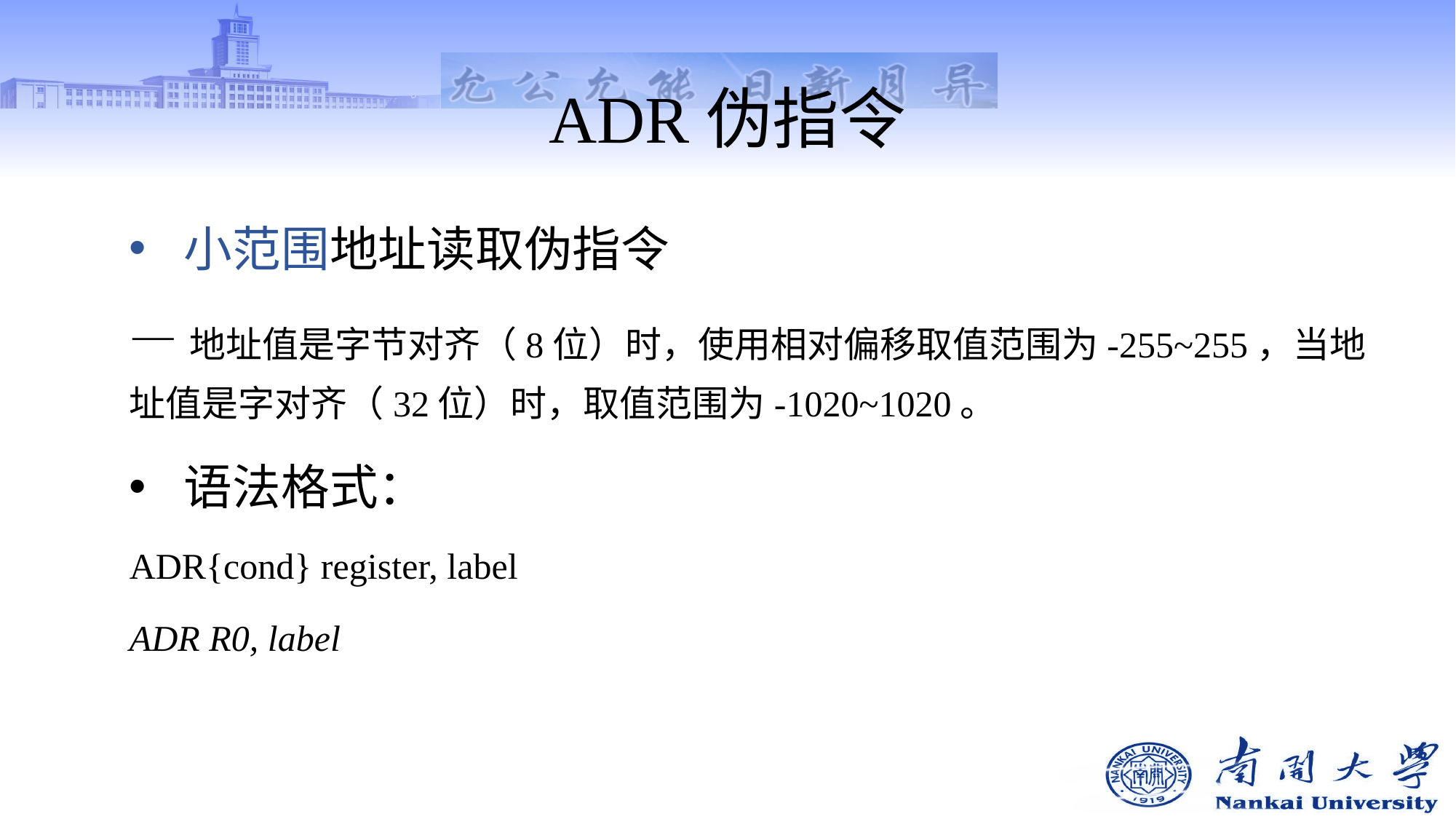

# ADR伪指令
小范围地址读取伪指令
—地址值是字节对齐（8位）时，使用相对偏移取值范围为-255~255，当地址值是字对齐（32位）时，取值范围为-1020~1020。
语法格式：
ADR{cond} register, label
ADR R0, label